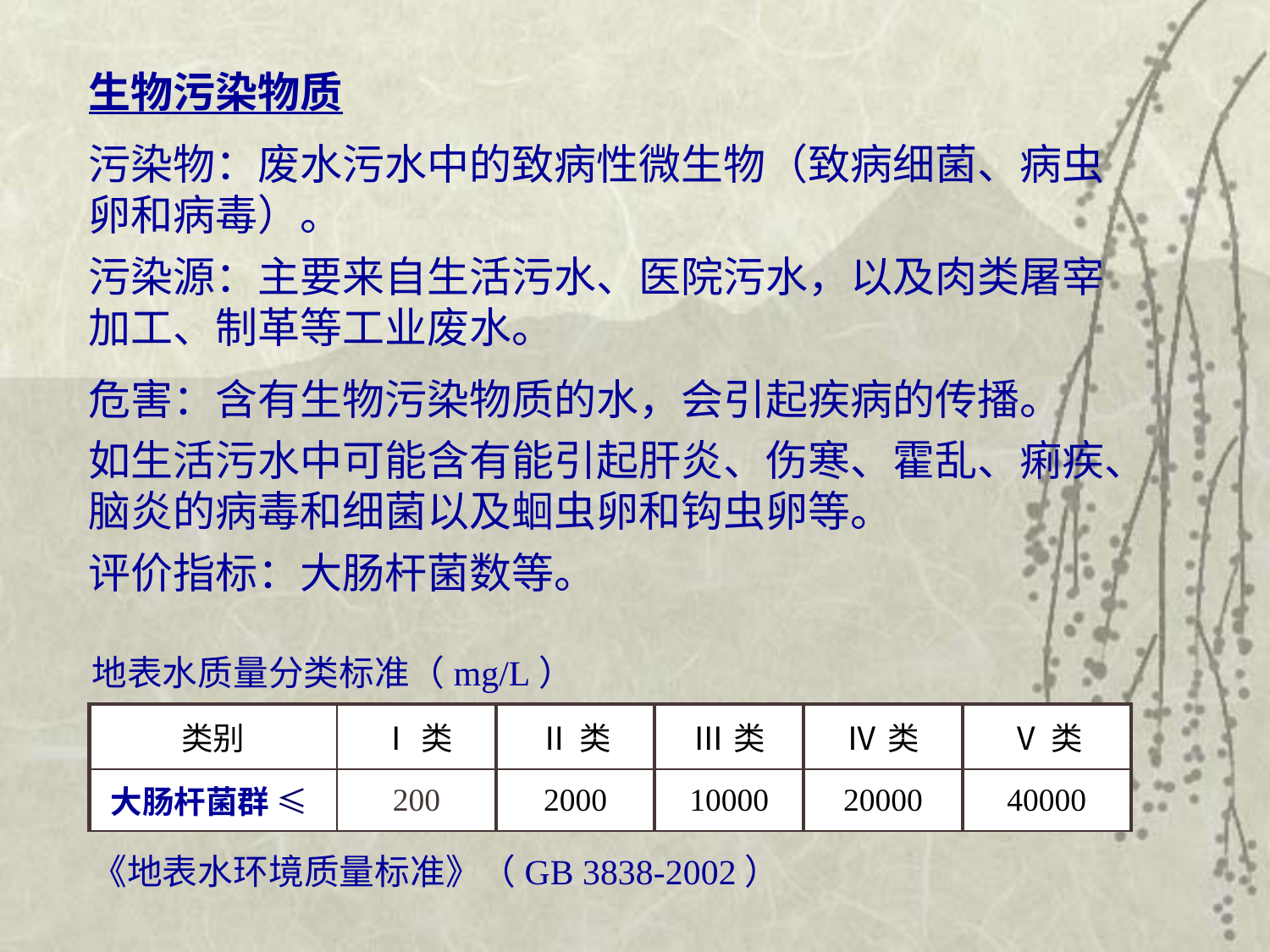

生物污染物质
污染物：废水污水中的致病性微生物（致病细菌、病虫卵和病毒）。
污染源：主要来自生活污水、医院污水，以及肉类屠宰加工、制革等工业废水。
危害：含有生物污染物质的水，会引起疾病的传播。
如生活污水中可能含有能引起肝炎、伤寒、霍乱、痢疾、脑炎的病毒和细菌以及蛔虫卵和钩虫卵等。
评价指标：大肠杆菌数等。
地表水质量分类标准（mg/L）
| 类别 | Ⅰ类 | Ⅱ类 | Ⅲ类 | Ⅳ类 | Ⅴ类 |
| --- | --- | --- | --- | --- | --- |
| 大肠杆菌群 ≤ | 200 | 2000 | 10000 | 20000 | 40000 |
《地表水环境质量标准》（GB 3838-2002）